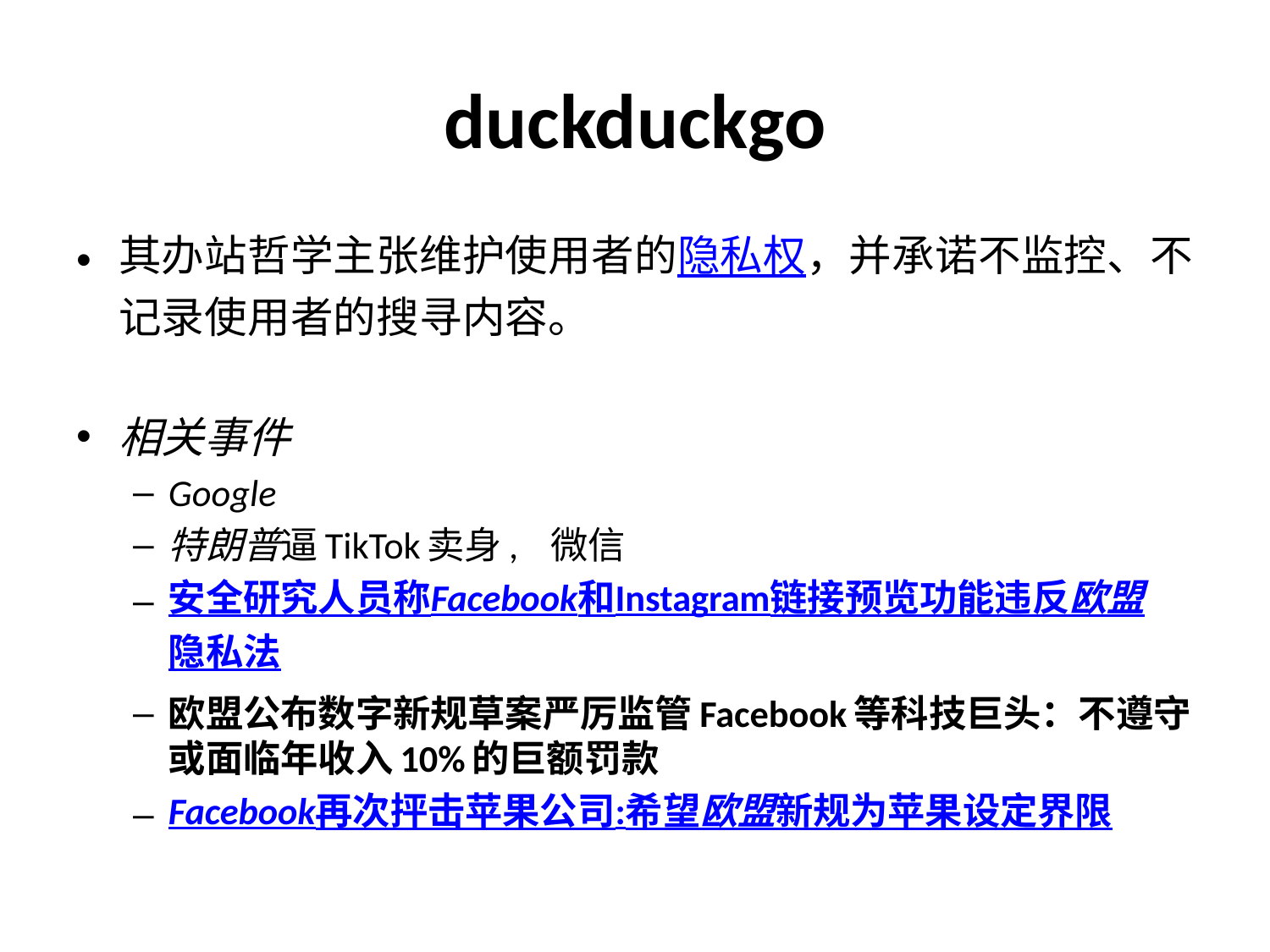

# duckduckgo
其办站哲学主张维护使用者的隐私权，并承诺不监控、不记录使用者的搜寻内容。

相关事件
Google
特朗普逼TikTok卖身,   微信
安全研究人员称Facebook和Instagram链接预览功能违反欧盟隐私法
欧盟公布数字新规草案严厉监管Facebook等科技巨头：不遵守或面临年收入10%的巨额罚款
Facebook再次抨击苹果公司:希望欧盟新规为苹果设定界限